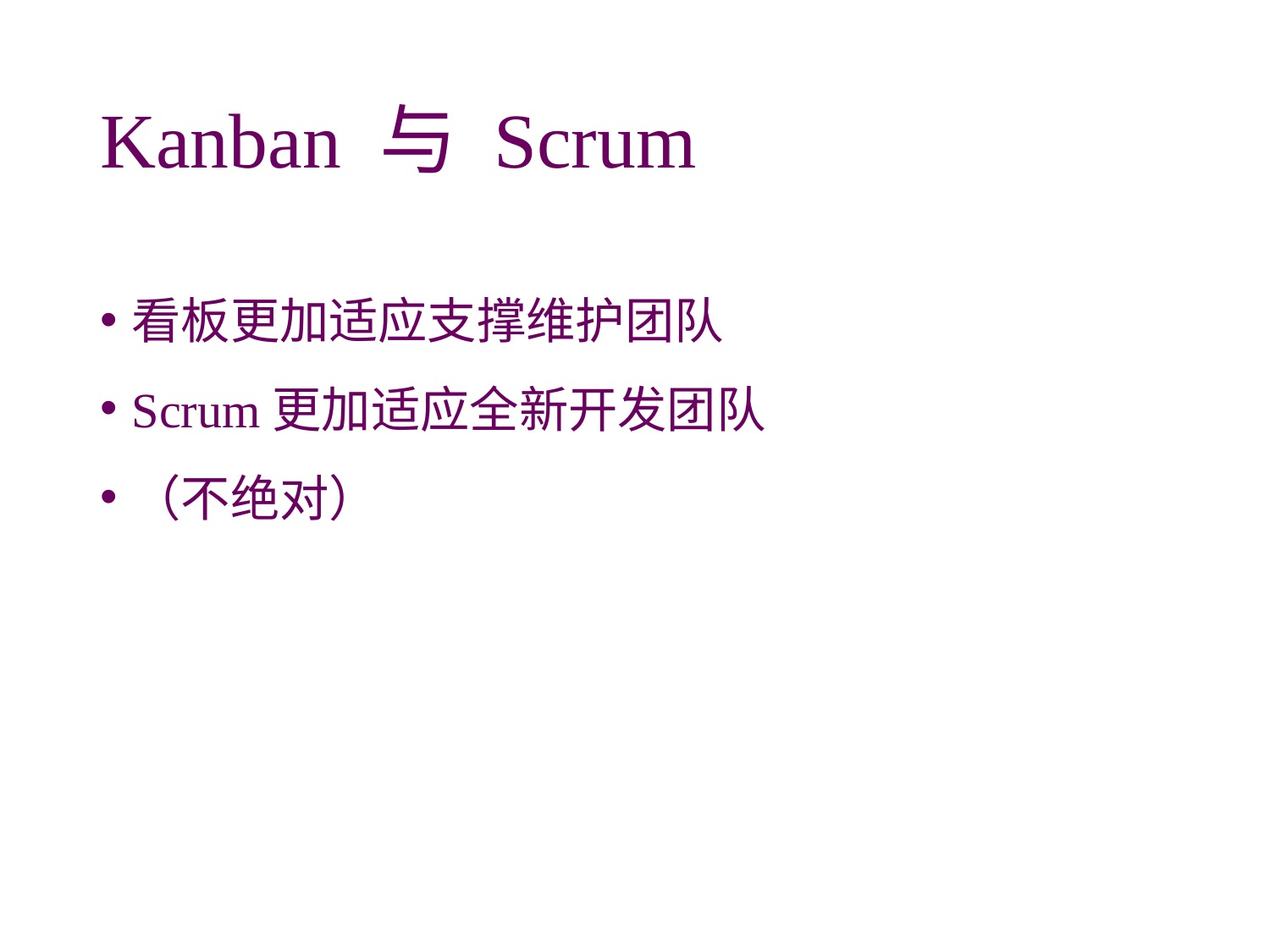

# Kanban 与 Scrum
看板更加适应支撑维护团队
Scrum更加适应全新开发团队
（不绝对）